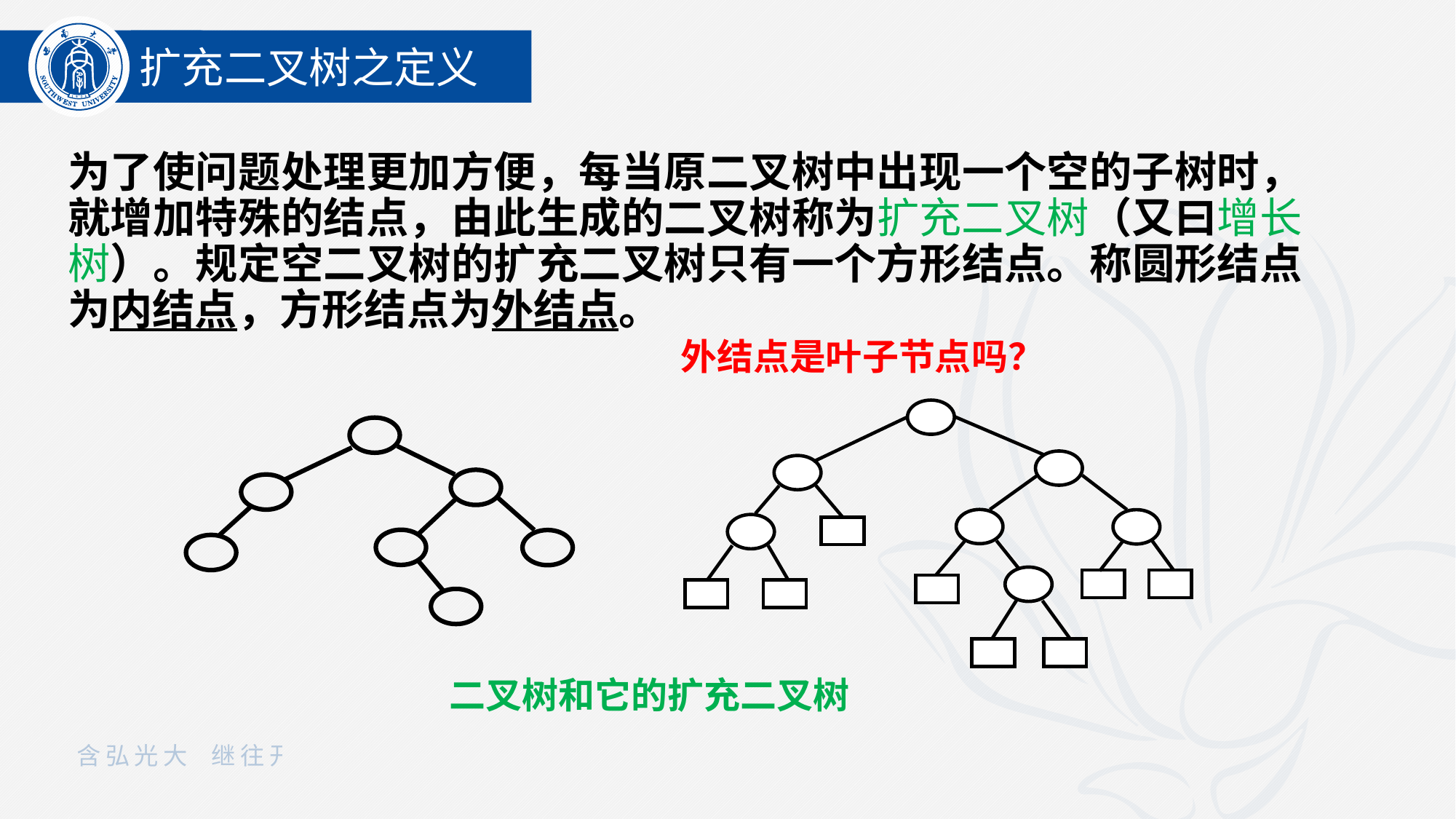

扩充二叉树之定义
为了使问题处理更加方便，每当原二叉树中出现一个空的子树时，就增加特殊的结点，由此生成的二叉树称为扩充二叉树（又曰增长树）。规定空二叉树的扩充二叉树只有一个方形结点。称圆形结点为内结点，方形结点为外结点。
外结点是叶子节点吗？

二叉树和它的扩充二叉树